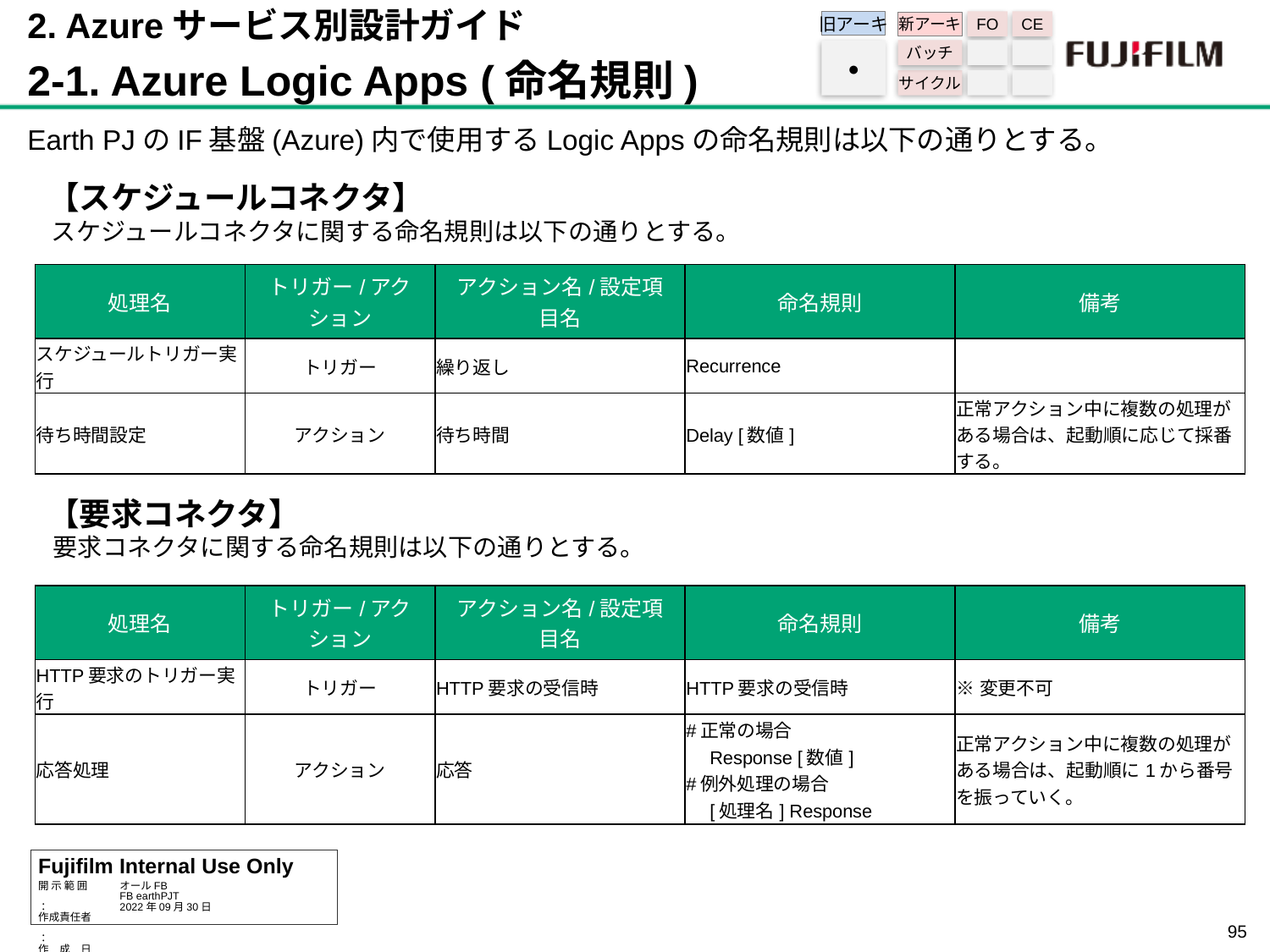

2. Azureサービス別設計ガイド
2-1. Azure Logic Apps (命名規則)
旧アーキ
FO
CE
新アーキ
バッチ

サイクル

●
Earth PJのIF基盤(Azure)内で使用するLogic Appsの命名規則は以下の通りとする。
【スケジュールコネクタ】
 スケジュールコネクタに関する命名規則は以下の通りとする。

【要求コネクタ】
 要求コネクタに関する命名規則は以下の通りとする。
| 処理名 | トリガー/アクション | アクション名/設定項目名 | 命名規則 | 備考 |
| --- | --- | --- | --- | --- |
| スケジュールトリガー実行 | トリガー | 繰り返し | Recurrence |  |
| 待ち時間設定 | アクション | 待ち時間 | Delay [数値] | 正常アクション中に複数の処理がある場合は、起動順に応じて採番する。 |
| 処理名 | トリガー/アクション | アクション名/設定項目名 | 命名規則 | 備考 |
| --- | --- | --- | --- | --- |
| HTTP要求のトリガー実行 | トリガー | HTTP要求の受信時 | HTTP要求の受信時 | ※変更不可 |
| 応答処理 | アクション | 応答 | #正常の場合 　Response [数値] #例外処理の場合 　[処理名] Response | 正常アクション中に複数の処理がある場合は、起動順に1から番号を振っていく。 |
95